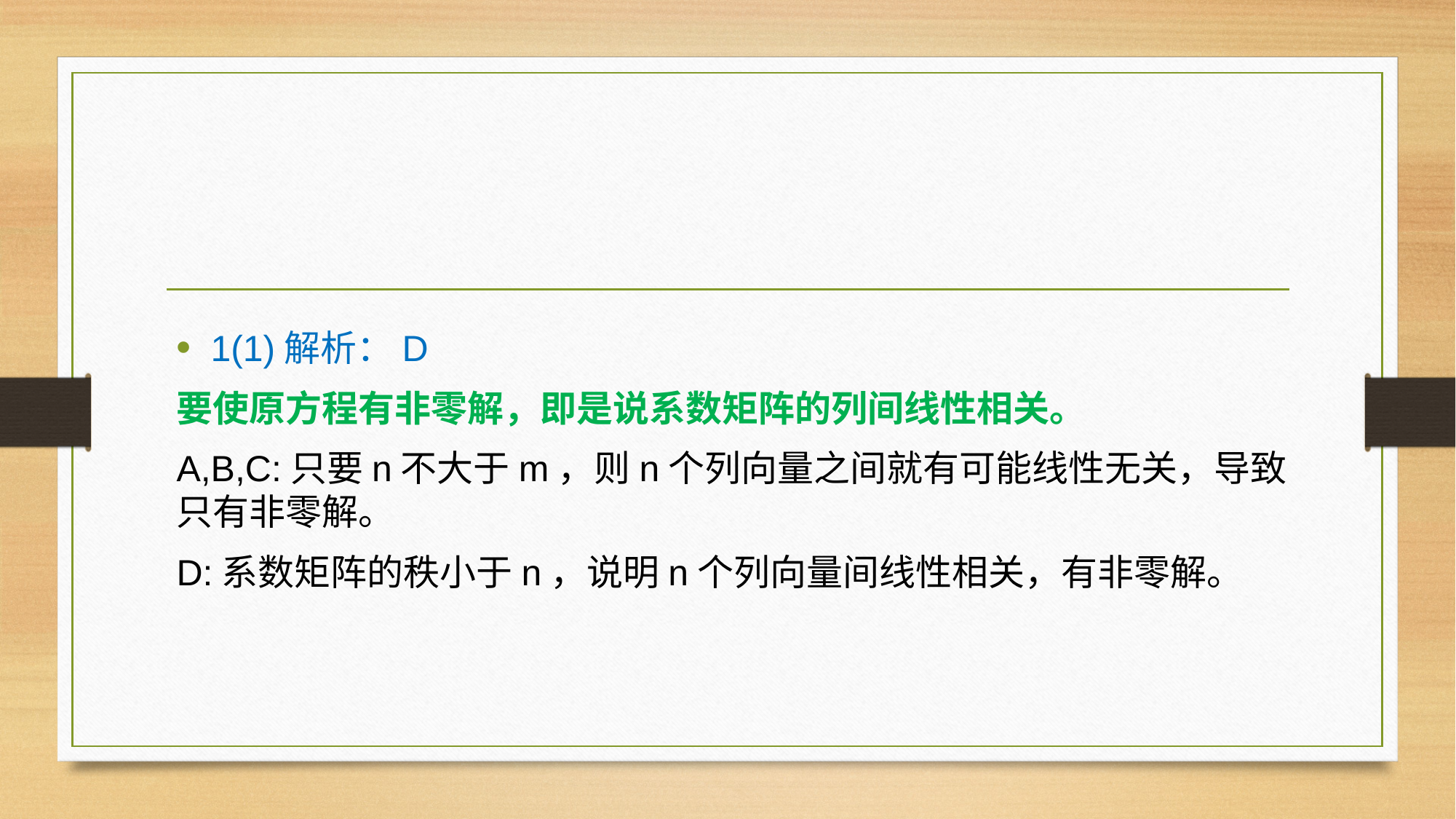

1(1)解析：D
要使原方程有非零解，即是说系数矩阵的列间线性相关。
A,B,C:只要n不大于m，则n个列向量之间就有可能线性无关，导致只有非零解。
D:系数矩阵的秩小于n，说明n个列向量间线性相关，有非零解。